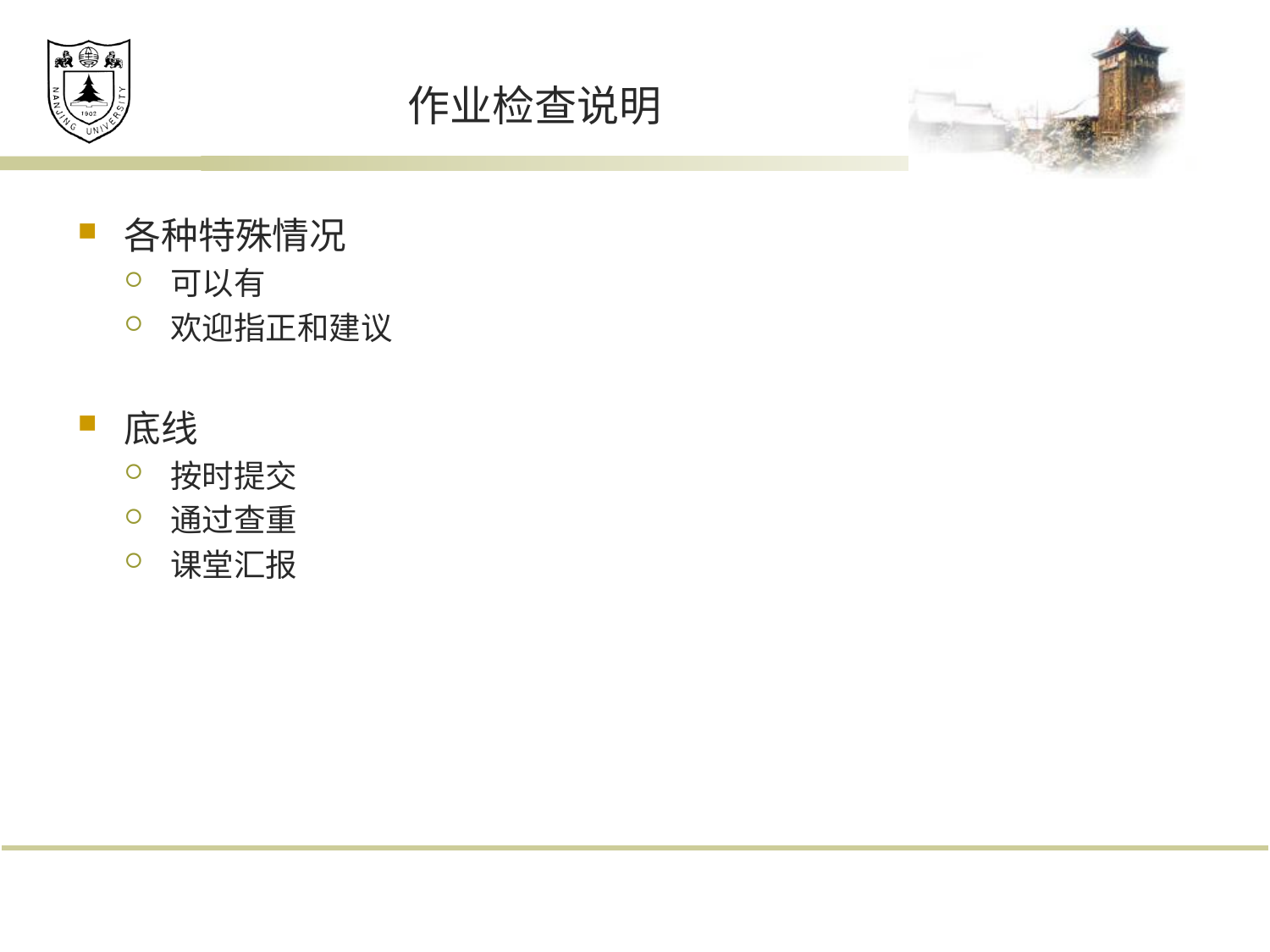

# 作业检查说明
各种特殊情况
可以有
欢迎指正和建议

底线
按时提交
通过查重
课堂汇报